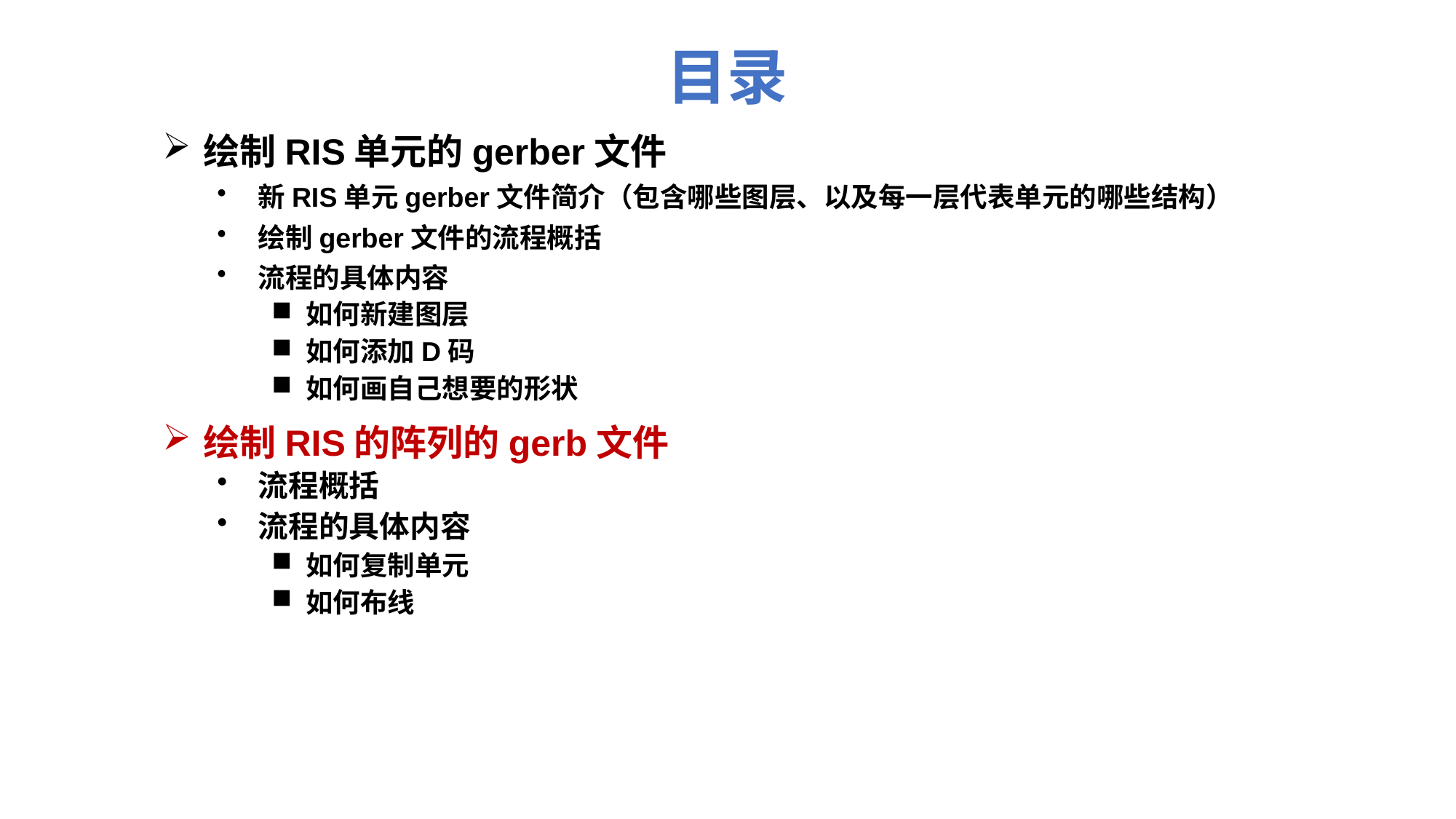

# 目录
绘制RIS单元的gerber文件
新RIS单元gerber文件简介（包含哪些图层、以及每一层代表单元的哪些结构）
绘制gerber文件的流程概括
流程的具体内容
如何新建图层
如何添加D码
如何画自己想要的形状
绘制RIS的阵列的gerb文件
流程概括
流程的具体内容
如何复制单元
如何布线